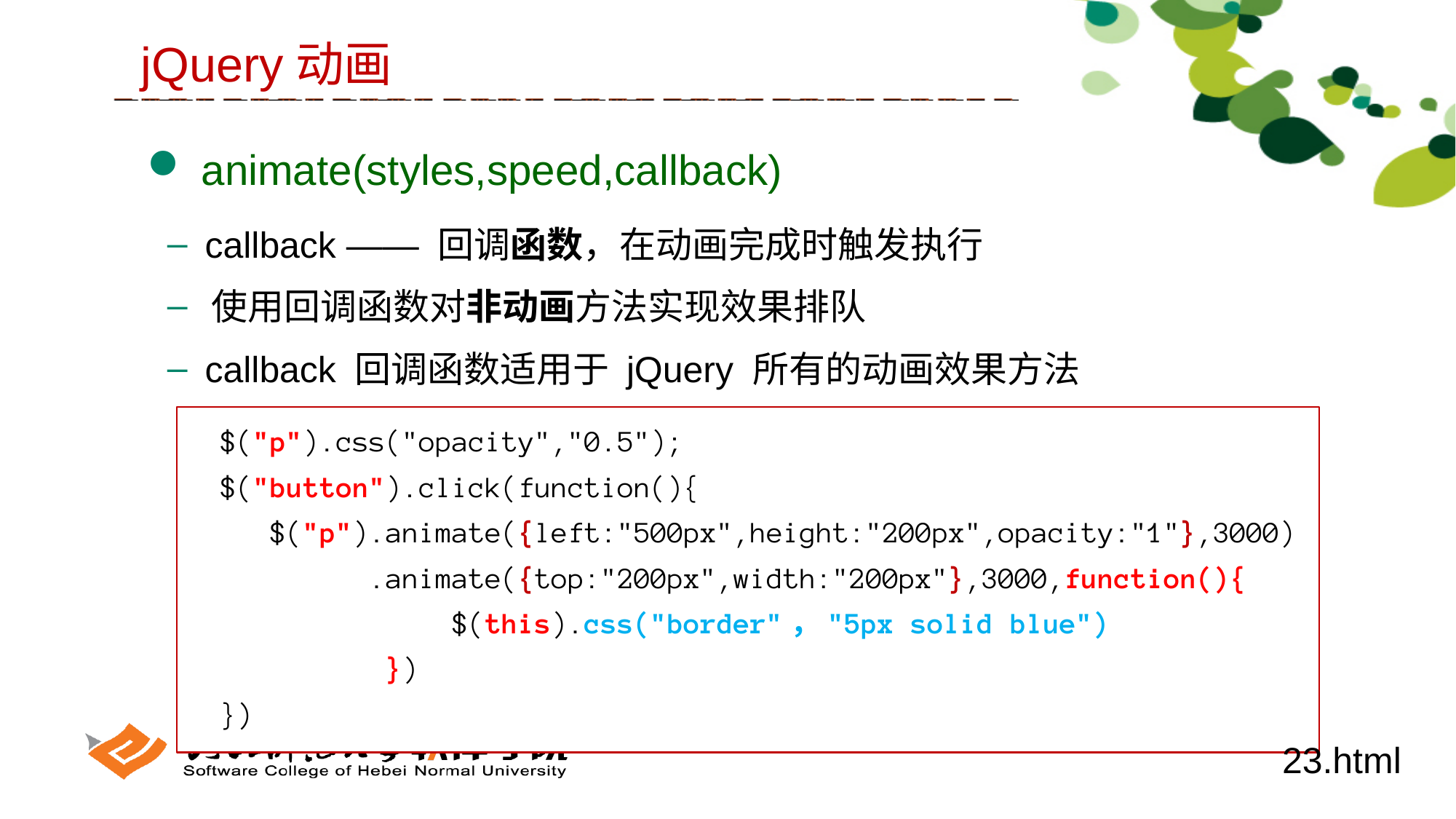

jQuery动画
 animate(styles,speed,callback)
 callback —— 回调函数，在动画完成时触发执行
 使用回调函数对非动画方法实现效果排队
 callback 回调函数适用于 jQuery 所有的动画效果方法

  $("p").css("opacity","0.5");
  $("button").click(function(){
     $("p").animate({left:"500px",height:"200px",opacity:"1"},3000)
           .animate({top:"200px",width:"200px"},3000,function(){
                $(this).css("border"，"5px solid blue")
            })
  })

23.html